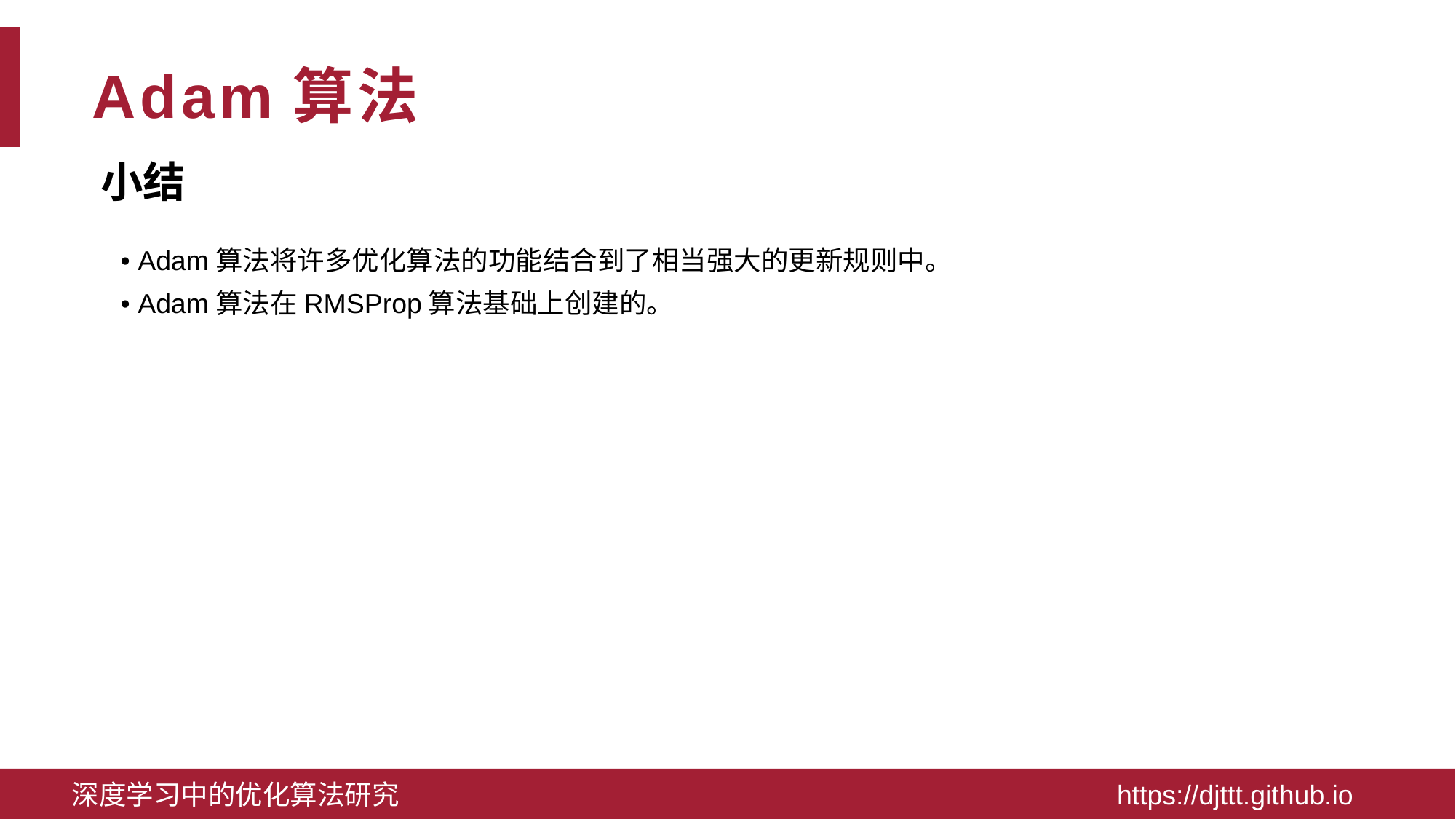

# Adam算法
小结
• Adam算法将许多优化算法的功能结合到了相当强大的更新规则中。
• Adam算法在RMSProp算法基础上创建的。

深度学习中的优化算法研究                                                                                                                   https://djttt.github.io